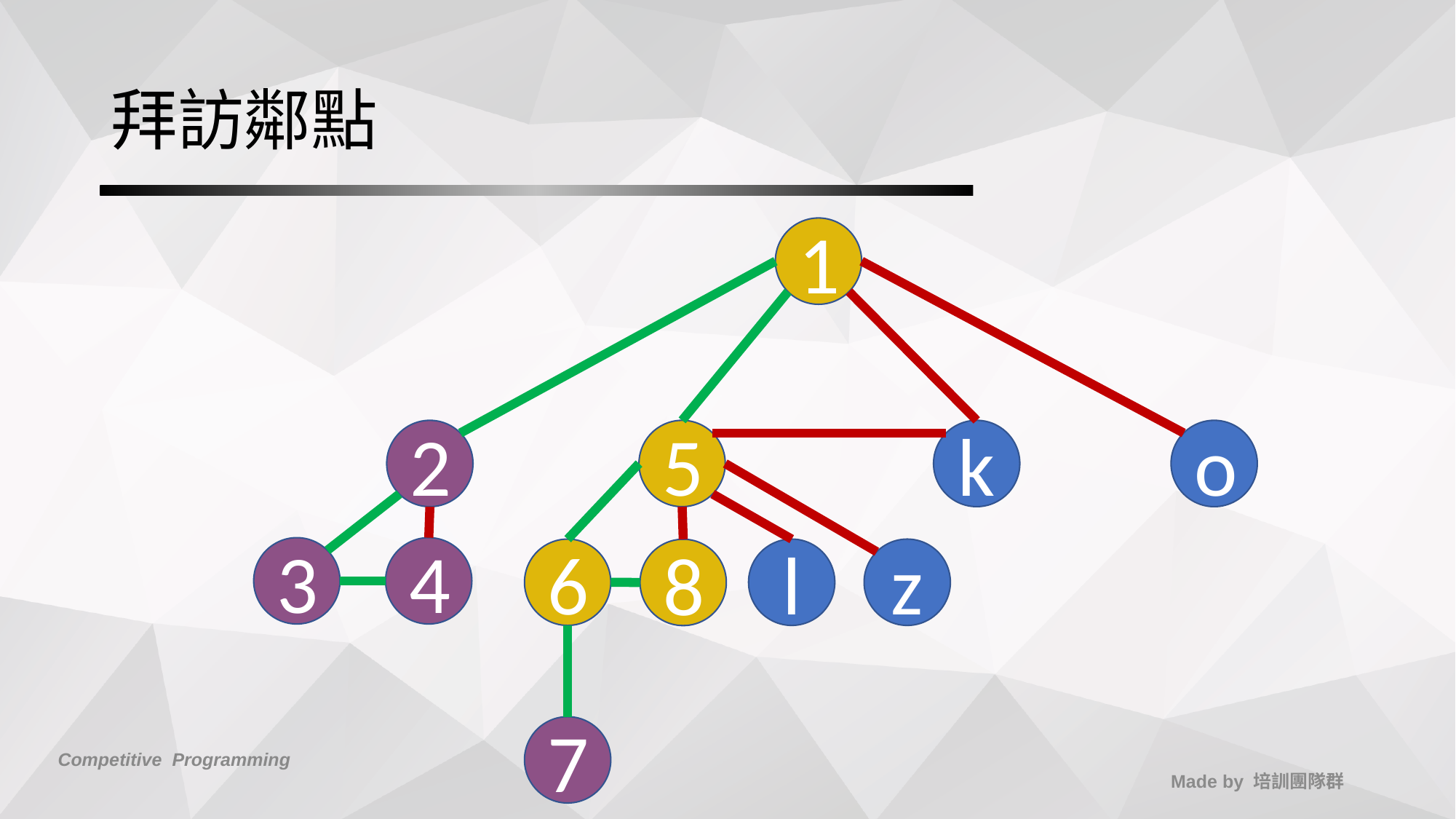

# 拜訪鄰點

1
2
5
k
o
3
4
6
l
z
8
7